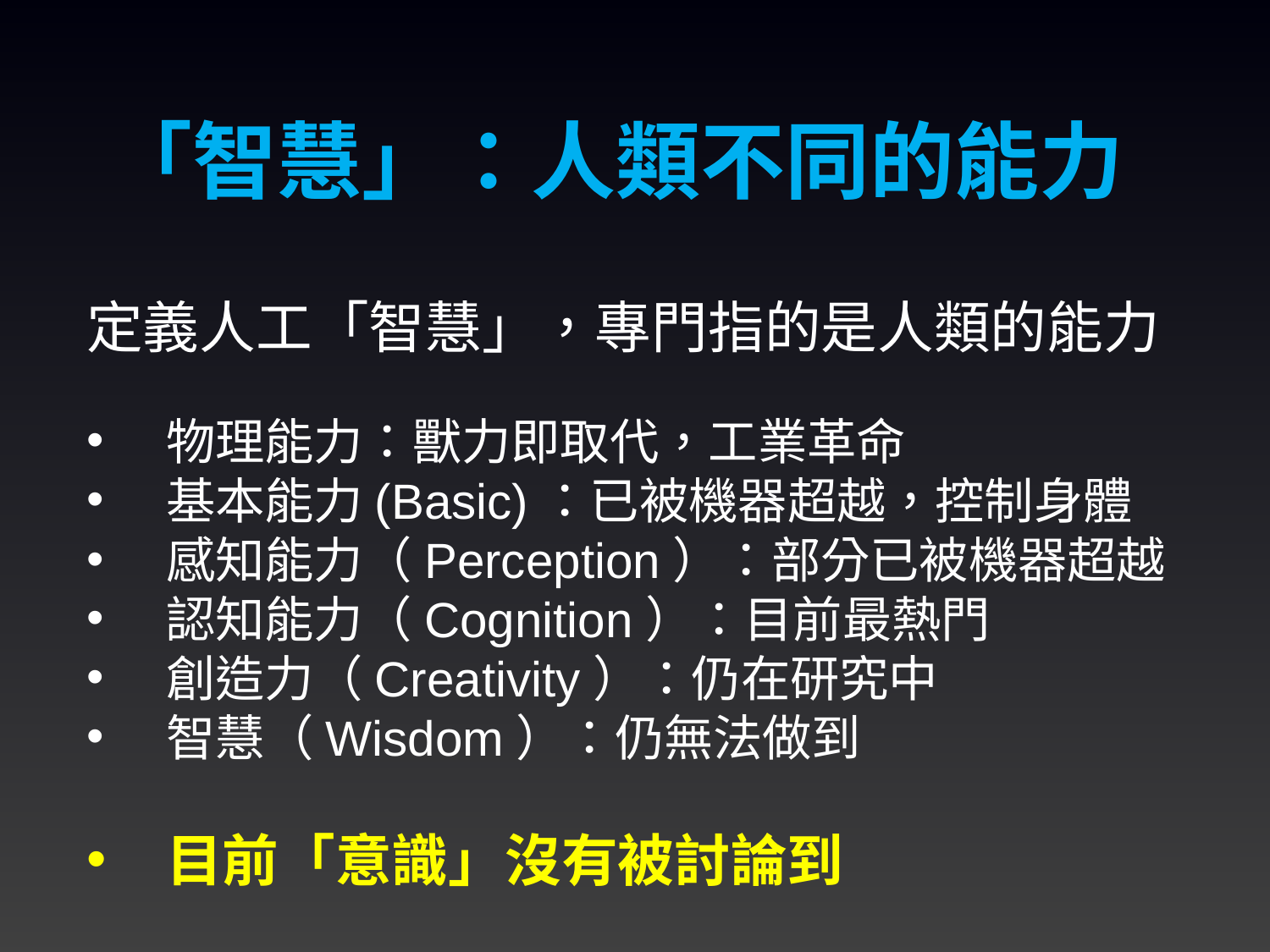

「智慧」：人類不同的能力
定義人工「智慧」，專門指的是人類的能力

物理能力：獸力即取代，工業革命
基本能力(Basic)：已被機器超越，控制身體
感知能力（Perception）：部分已被機器超越
認知能力（Cognition）：目前最熱門
創造力（Creativity）：仍在研究中
智慧（Wisdom）：仍無法做到

目前「意識」沒有被討論到